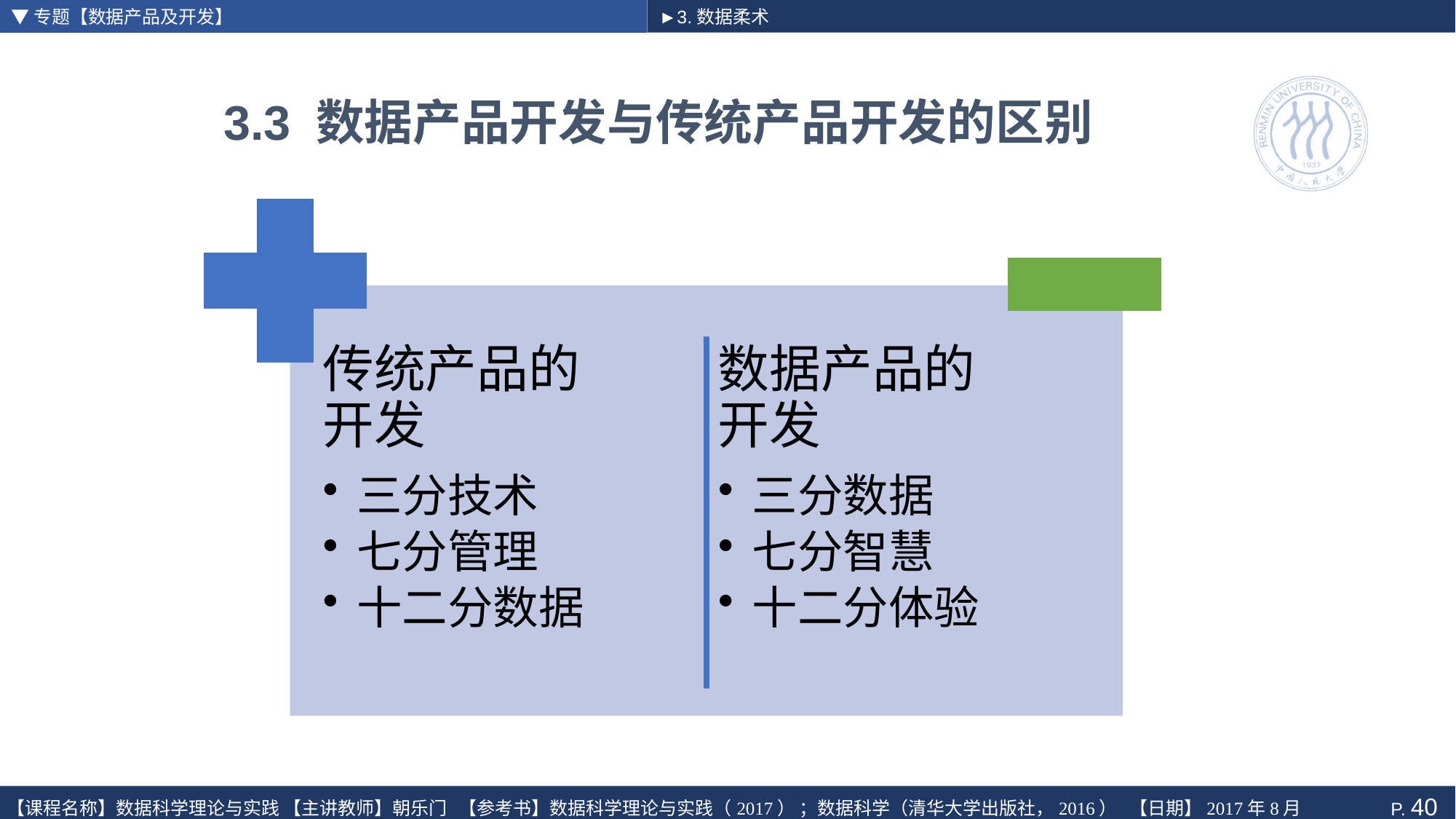

▼专题【数据产品及开发】

►3.数据柔术

# 3.3 数据产品开发与传统产品开发的区别
传统产品的
开发
三分技术
七分管理
十二分数据
数据产品的
开发
三分数据
七分智慧
十二分体验